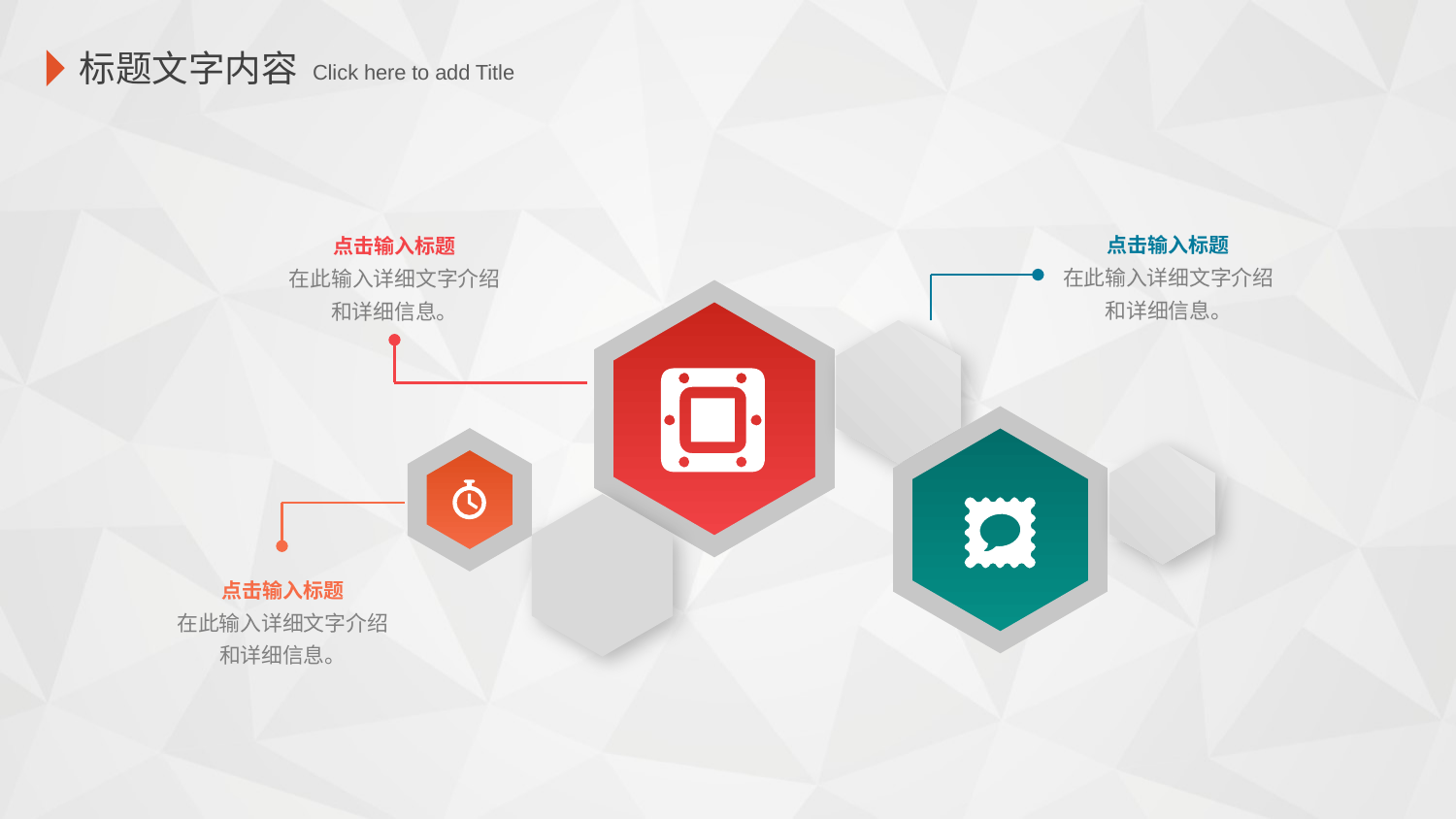

标题文字内容
  Click here to add Title

点击输入标题
在此输入详细文字介绍
和详细信息。
点击输入标题
在此输入详细文字介绍
和详细信息。

点击输入标题
在此输入详细文字介绍
和详细信息。